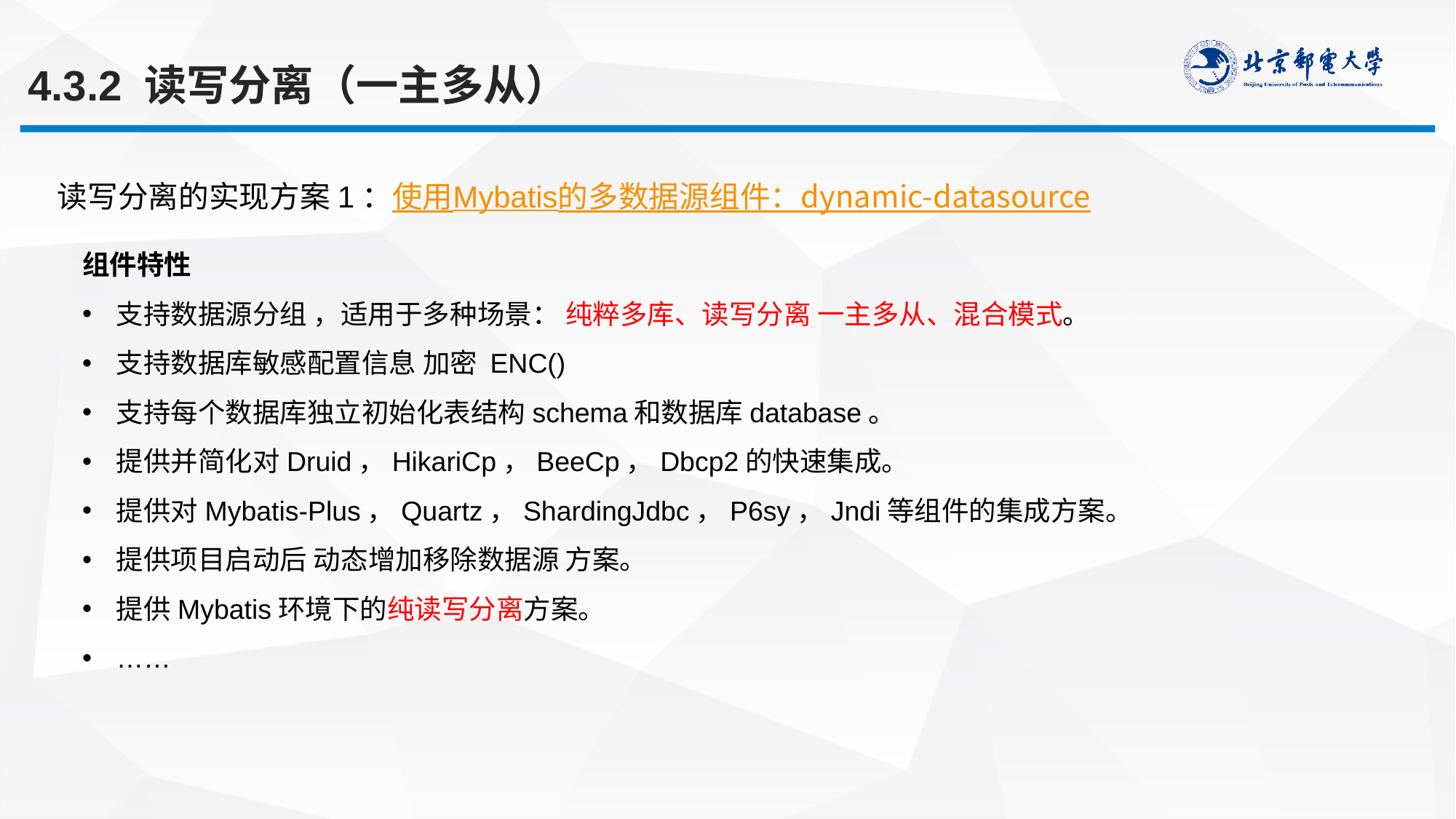

4.3.2 读写分离（一主多从）

读写分离的实现方案1：使用Mybatis的多数据源组件：dynamic-datasource

组件特性
支持数据源分组 ，适用于多种场景： 纯粹多库、读写分离 一主多从、混合模式。
支持数据库敏感配置信息 加密 ENC()
支持每个数据库独立初始化表结构schema和数据库database。
提供并简化对Druid，HikariCp，BeeCp，Dbcp2的快速集成。
提供对Mybatis-Plus，Quartz，ShardingJdbc，P6sy，Jndi等组件的集成方案。
提供项目启动后 动态增加移除数据源 方案。
提供Mybatis环境下的纯读写分离方案。
……